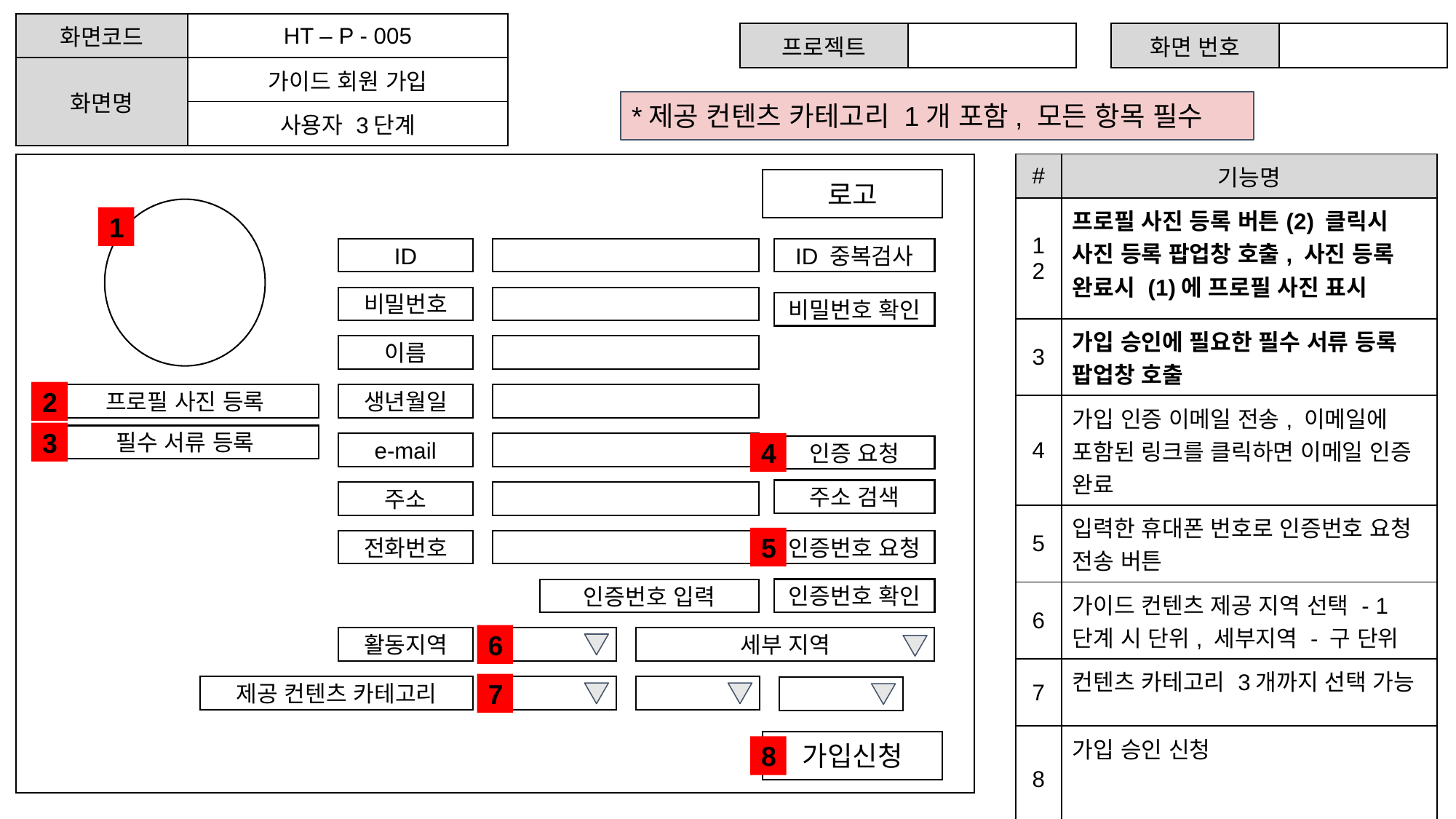

| 화면코드 | HT – P - 005 |
| --- | --- |
| 화면명 | 가이드 회원 가입 |
|  | 사용자 3단계 |
| 프로젝트 |  |
| --- | --- |
| 화면 번호 |  |
| --- | --- |
*제공 컨텐츠 카테고리 1개 포함, 모든 항목 필수

| # | 기능명 |
| --- | --- |
| 1 2 | 프로필 사진 등록 버튼(2) 클릭시 사진 등록 팝업창 호출, 사진 등록 완료시 (1)에 프로필 사진 표시 |
| 3 | 가입 승인에 필요한 필수 서류 등록 팝업창 호출 |
| 4 | 가입 인증 이메일 전송, 이메일에 포함된 링크를 클릭하면 이메일 인증 완료 |
| 5 | 입력한 휴대폰 번호로 인증번호 요청 전송 버튼 |
| 6 | 가이드 컨텐츠 제공 지역 선택 - 1단계 시 단위, 세부지역 - 구 단위 |
| 7 | 컨텐츠 카테고리 3개까지 선택 가능 |
| 8 | 가입 승인 신청 |
로고

1

ID
ID 중복검사

비밀번호
비밀번호 확인

이름
2

생년월일
프로필 사진 등록
3
필수 서류 등록
4

e-mail
인증 요청
주소 검색

주소
5

전화번호
인증번호 요청
인증번호 확인
인증번호 입력
6

세부 지역
활동지역

7

제공 컨텐츠 카테고리

가입신청
8